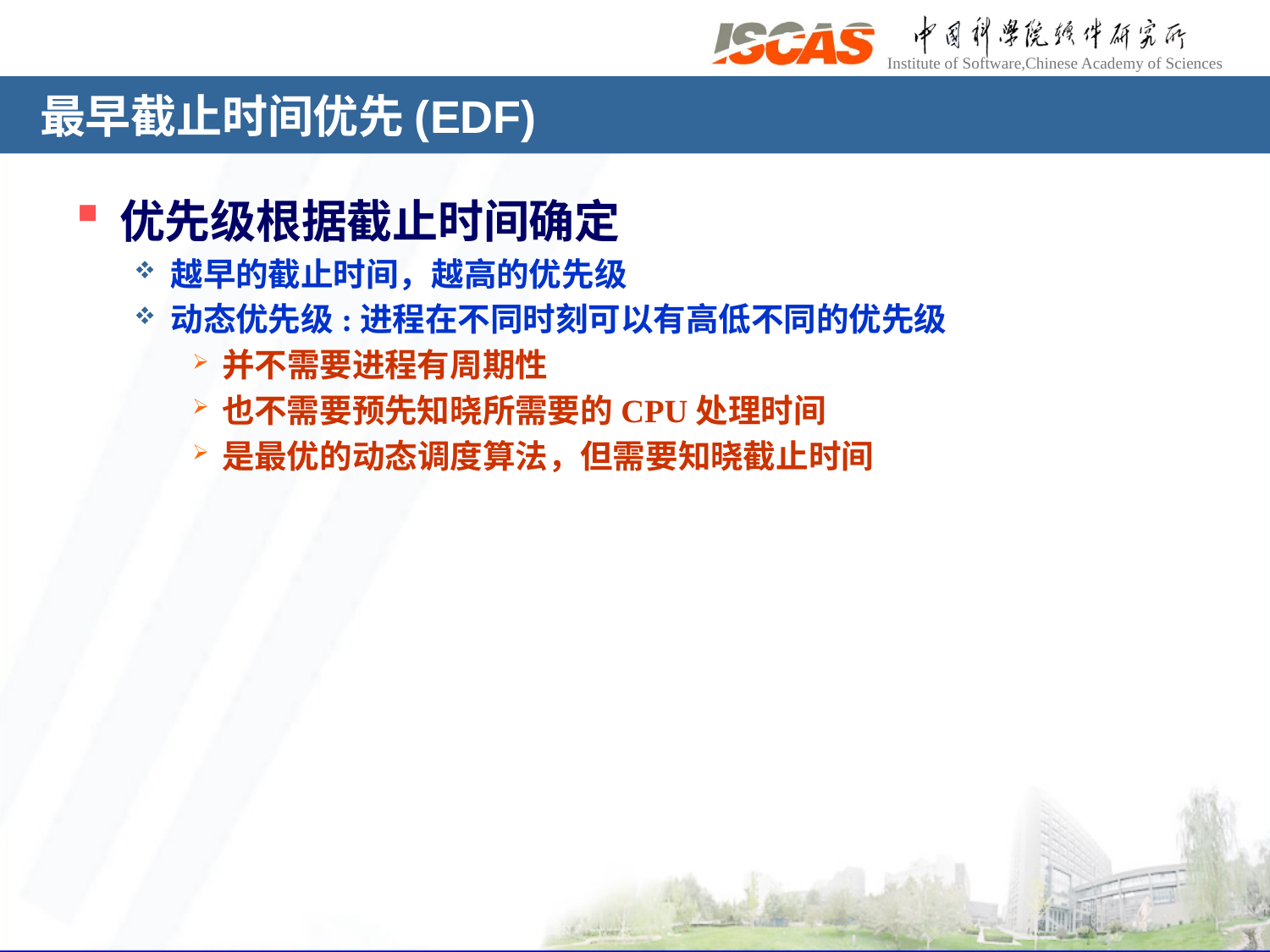

# 最早截止时间优先(EDF)
优先级根据截止时间确定
越早的截止时间，越高的优先级
动态优先级:进程在不同时刻可以有高低不同的优先级
并不需要进程有周期性
也不需要预先知晓所需要的CPU处理时间
是最优的动态调度算法，但需要知晓截止时间